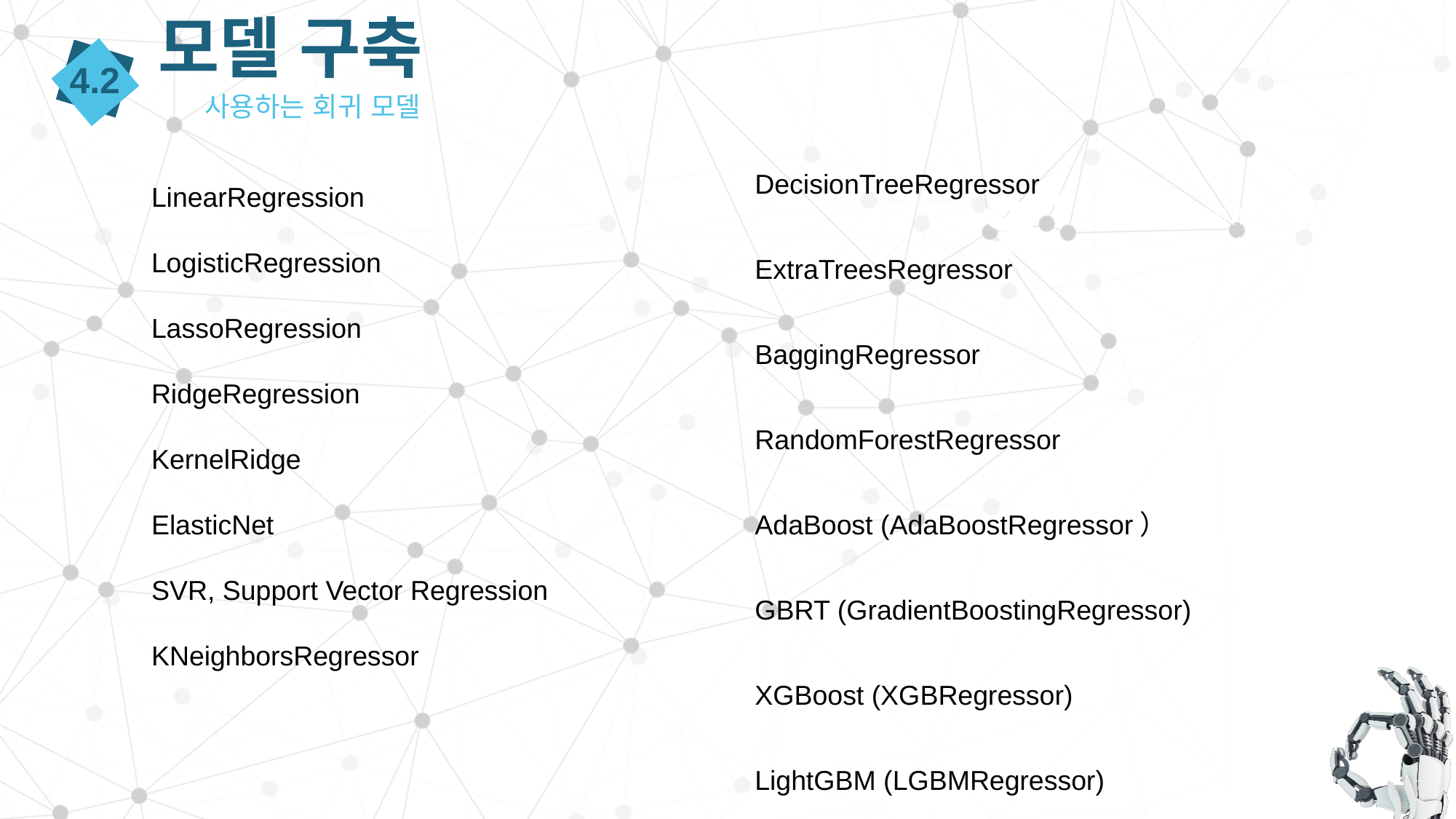

모델 구축
4.2
사용하는 회귀 모델
DecisionTreeRegressor

ExtraTreesRegressor

BaggingRegressor

RandomForestRegressor

AdaBoost (AdaBoostRegressor）

GBRT (GradientBoostingRegressor)

XGBoost (XGBRegressor)

LightGBM (LGBMRegressor)

文字替换成具体容。此处文字成具体内容。
LinearRegression

LogisticRegression

LassoRegression

RidgeRegression

KernelRidge

ElasticNet

SVR, Support Vector Regression

KNeighborsRegressor

此处文字替换成具体内容。此处文字替换成具体内容。